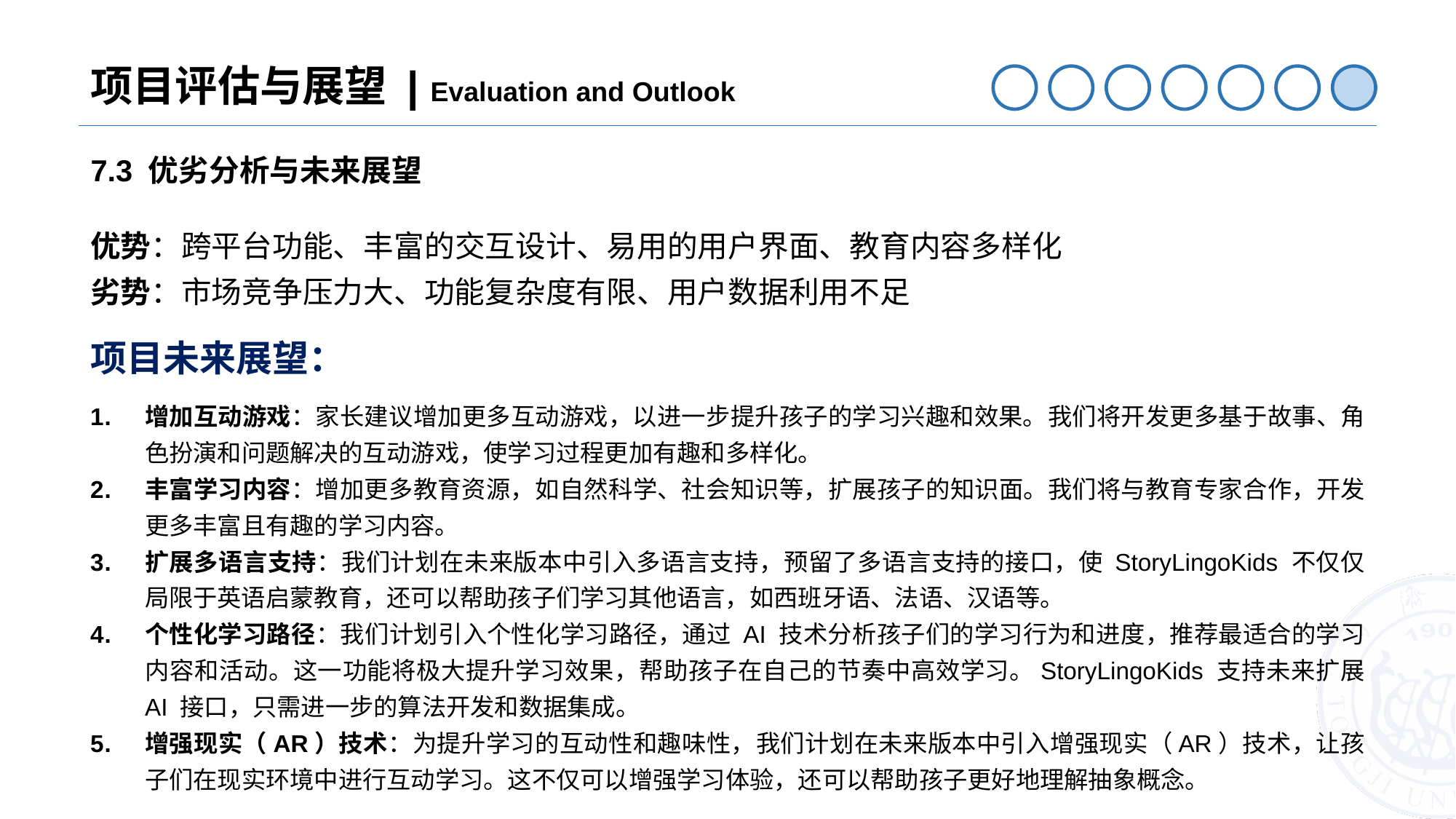

项目评估与展望 | Evaluation and Outlook

7.3 优劣分析与未来展望
优势：跨平台功能、丰富的交互设计、易用的用户界面、教育内容多样化
劣势：市场竞争压力大、功能复杂度有限、用户数据利用不足
项目未来展望：
增加互动游戏：家长建议增加更多互动游戏，以进一步提升孩子的学习兴趣和效果。我们将开发更多基于故事、角色扮演和问题解决的互动游戏，使学习过程更加有趣和多样化。
丰富学习内容：增加更多教育资源，如自然科学、社会知识等，扩展孩子的知识面。我们将与教育专家合作，开发更多丰富且有趣的学习内容。
扩展多语言支持：我们计划在未来版本中引入多语言支持，预留了多语言支持的接口，使 StoryLingoKids 不仅仅局限于英语启蒙教育，还可以帮助孩子们学习其他语言，如西班牙语、法语、汉语等。
个性化学习路径：我们计划引入个性化学习路径，通过 AI 技术分析孩子们的学习行为和进度，推荐最适合的学习内容和活动。这一功能将极大提升学习效果，帮助孩子在自己的节奏中高效学习。StoryLingoKids 支持未来扩展 AI 接口，只需进一步的算法开发和数据集成。
增强现实（AR）技术：为提升学习的互动性和趣味性，我们计划在未来版本中引入增强现实（AR）技术，让孩子们在现实环境中进行互动学习。这不仅可以增强学习体验，还可以帮助孩子更好地理解抽象概念。